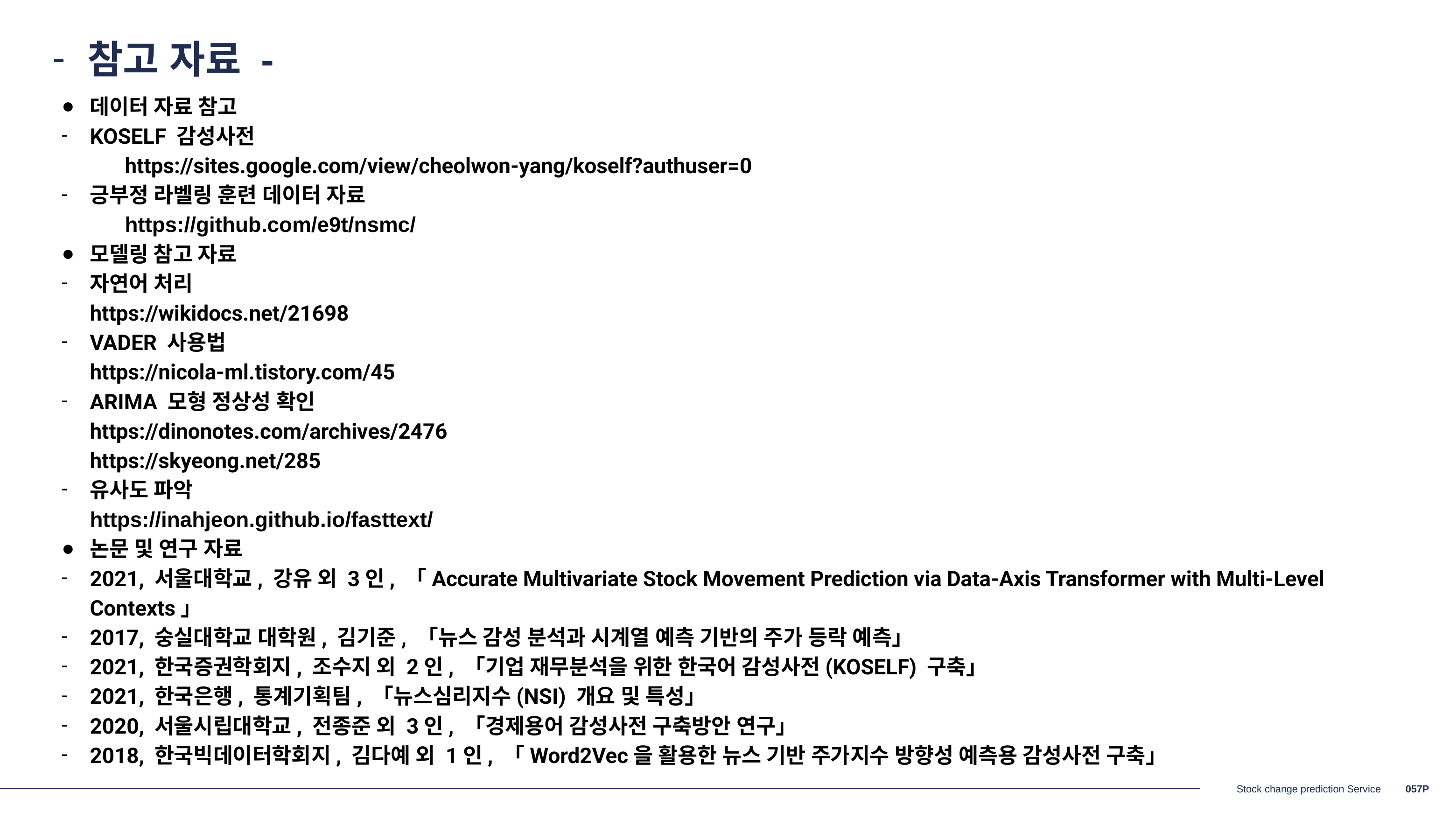

참고 자료 -
데이터 자료 참고
KOSELF 감성사전
	https://sites.google.com/view/cheolwon-yang/koself?authuser=0
긍부정 라벨링 훈련 데이터 자료
	https://github.com/e9t/nsmc/
모델링 참고 자료
자연어 처리
https://wikidocs.net/21698
VADER 사용법
https://nicola-ml.tistory.com/45
ARIMA 모형 정상성 확인
https://dinonotes.com/archives/2476
https://skyeong.net/285
유사도 파악
https://inahjeon.github.io/fasttext/
논문 및 연구 자료
2021, 서울대학교, 강유 외 3인, 「Accurate Multivariate Stock Movement Prediction via Data-Axis Transformer with Multi-Level Contexts」
2017, 숭실대학교 대학원, 김기준, 「뉴스 감성 분석과 시계열 예측 기반의 주가 등락 예측」
2021, 한국증권학회지, 조수지 외 2인, 「기업 재무분석을 위한 한국어 감성사전(KOSELF) 구축」
2021, 한국은행, 통계기획팀, 「뉴스심리지수(NSI) 개요 및 특성」
2020, 서울시립대학교, 전종준 외 3인, 「경제용어 감성사전 구축방안 연구」
2018, 한국빅데이터학회지, 김다예 외 1인, 「Word2Vec을 활용한 뉴스 기반 주가지수 방향성 예측용 감성사전 구축」
057P
Stock change prediction Service